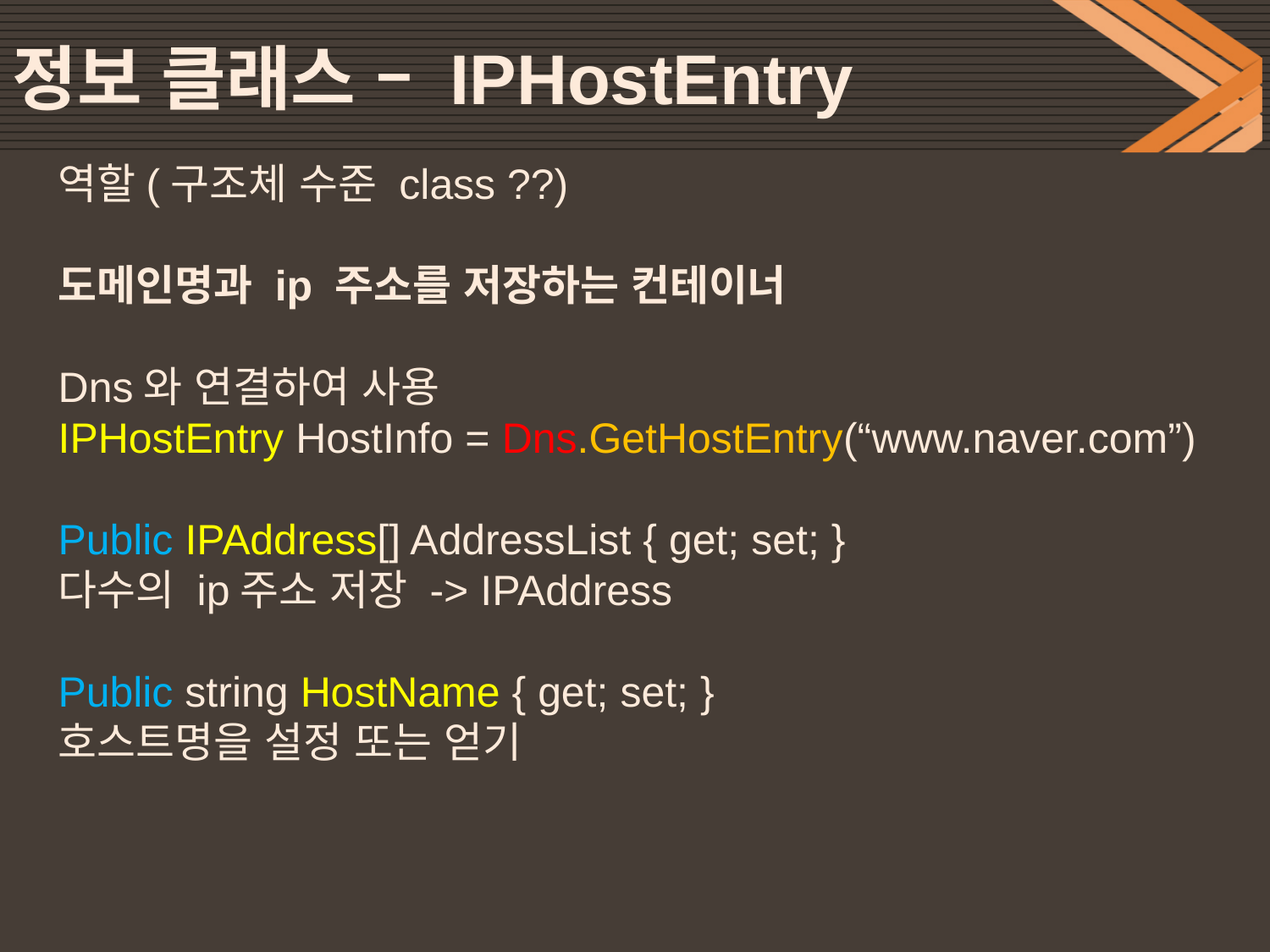

# 정보 클래스 – IPHostEntry
역할(구조체 수준 class ??)

도메인명과 ip 주소를 저장하는 컨테이너

Dns와 연결하여 사용
IPHostEntry HostInfo = Dns.GetHostEntry(“www.naver.com”)

Public IPAddress[] AddressList { get; set; }
다수의 ip주소 저장 -> IPAddress

Public string HostName { get; set; }
호스트명을 설정 또는 얻기